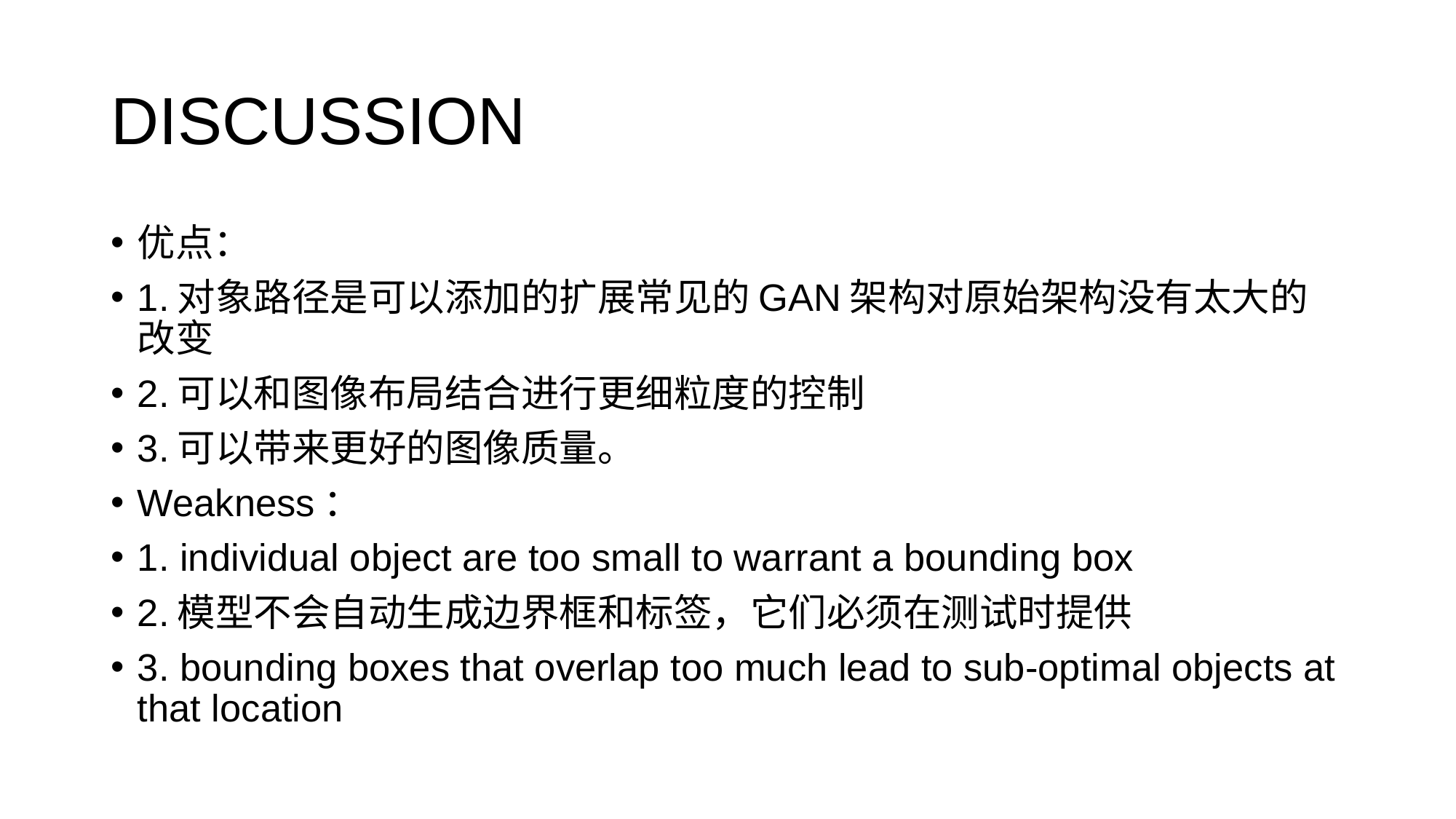

# DISCUSSION
优点：
1.对象路径是可以添加的扩展常见的GAN架构对原始架构没有太大的改变
2.可以和图像布局结合进行更细粒度的控制
3.可以带来更好的图像质量。
Weakness：
1. individual object are too small to warrant a bounding box
2.模型不会自动生成边界框和标签，它们必须在测试时提供
3. bounding boxes that overlap too much lead to sub-optimal objects at that location